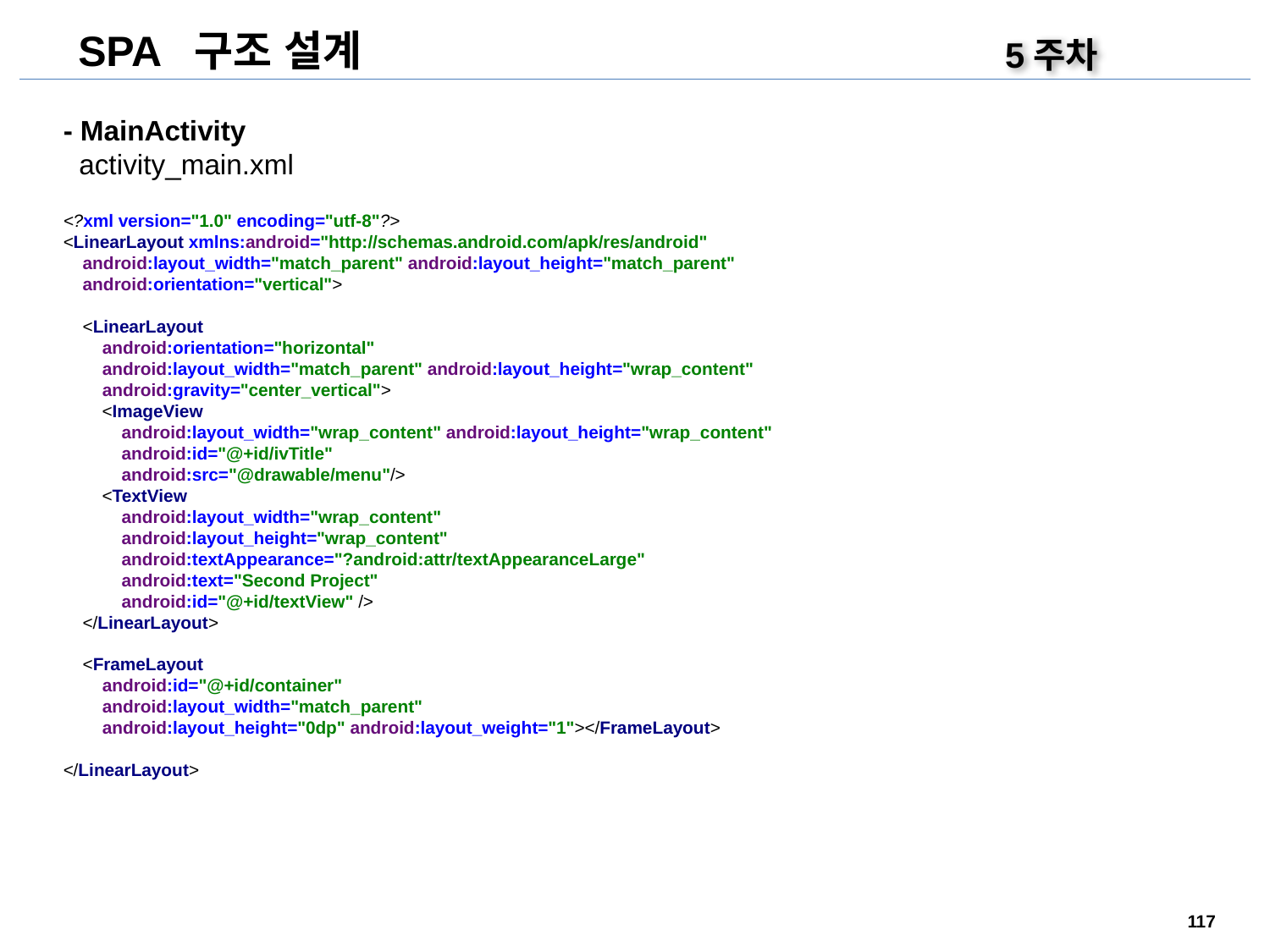

SPA  구조 설계
5주차
- MainActivity
  activity_main.xml

<?xml version="1.0" encoding="utf-8"?>
<LinearLayout xmlns:android="http://schemas.android.com/apk/res/android"
    android:layout_width="match_parent" android:layout_height="match_parent"
    android:orientation="vertical">
    <LinearLayout
        android:orientation="horizontal"
        android:layout_width="match_parent" android:layout_height="wrap_content"
        android:gravity="center_vertical">
        <ImageView
            android:layout_width="wrap_content" android:layout_height="wrap_content"
            android:id="@+id/ivTitle"
            android:src="@drawable/menu"/>
        <TextView
            android:layout_width="wrap_content"
            android:layout_height="wrap_content"
            android:textAppearance="?android:attr/textAppearanceLarge"
            android:text="Second Project"
            android:id="@+id/textView" />
    </LinearLayout>
    <FrameLayout
        android:id="@+id/container"
        android:layout_width="match_parent"
        android:layout_height="0dp" android:layout_weight="1"></FrameLayout>
</LinearLayout>